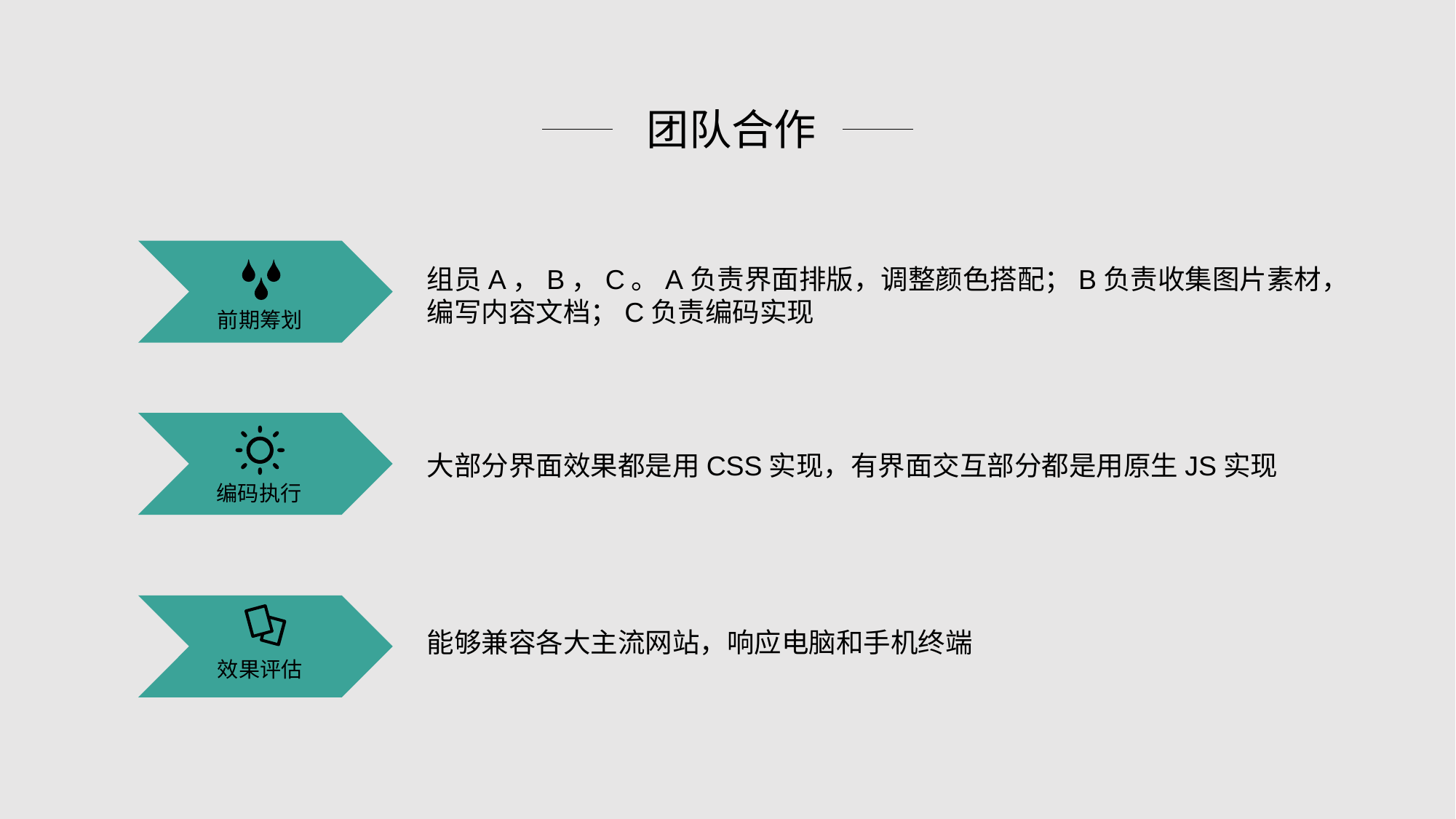

团队合作

组员A，B，C。A负责界面排版，调整颜色搭配；B负责收集图片素材，编写内容文档；C负责编码实现

前期筹划

大部分界面效果都是用CSS实现，有界面交互部分都是用原生JS实现
编码执行

能够兼容各大主流网站，响应电脑和手机终端
效果评估